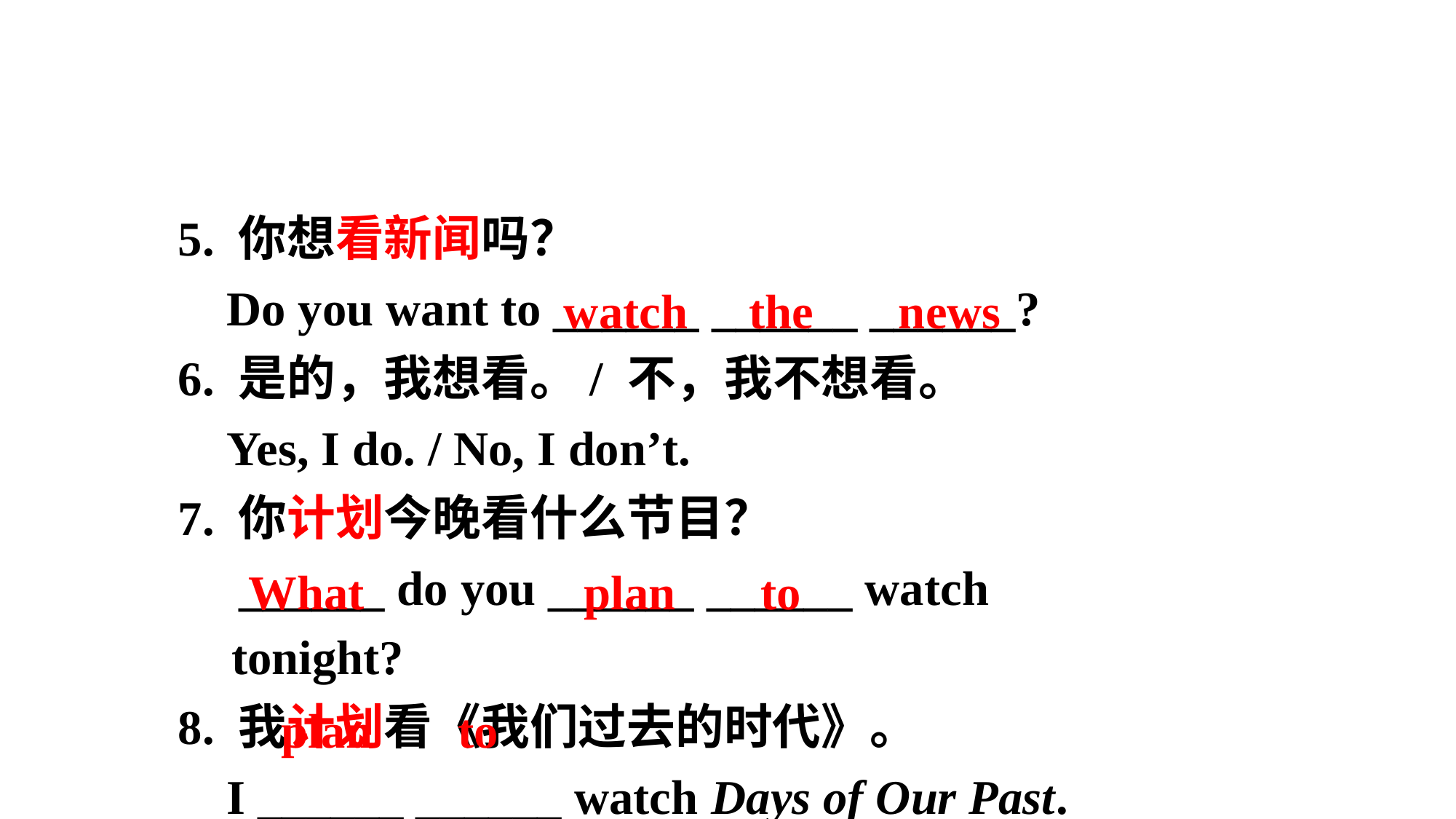

5. 你想看新闻吗？
    Do you want to ______ ______ ______?
6. 是的，我想看。/ 不，我不想看。
    Yes, I do. / No, I don’t.
7. 你计划今晚看什么节目？
     ______ do you ______ ______ watch tonight?
8. 我计划看《我们过去的时代》。
    I ______ ______ watch Days of Our Past.
watch     the       news
What
plan       to
plan       to